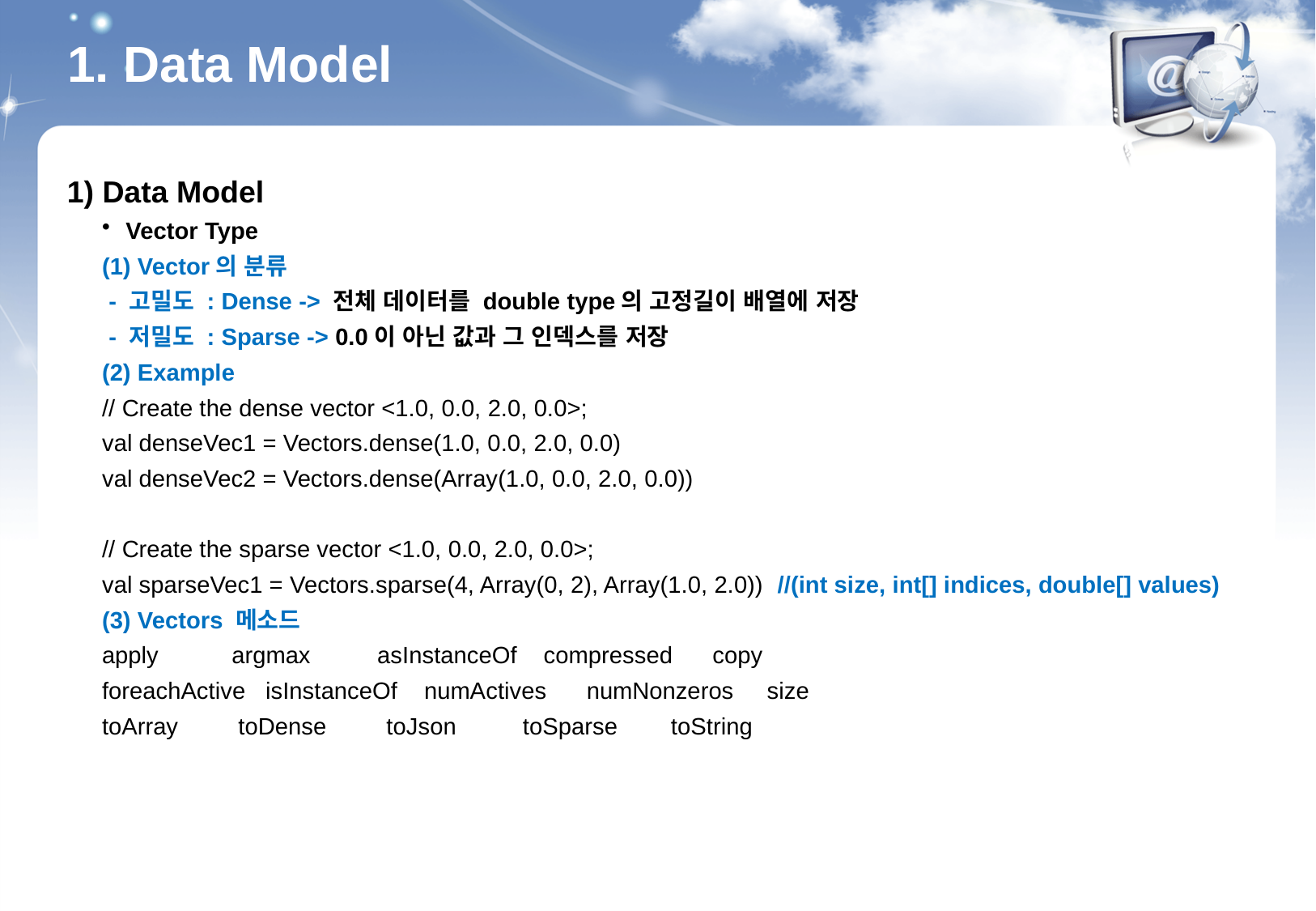

1. Data Model
1) Data Model
Vector Type
(1) Vector의 분류
 - 고밀도 : Dense -> 전체 데이터를 double type의 고정길이 배열에 저장
 - 저밀도 : Sparse -> 0.0이 아닌 값과 그 인덱스를 저장
(2) Example
// Create the dense vector <1.0, 0.0, 2.0, 0.0>;
val denseVec1 = Vectors.dense(1.0, 0.0, 2.0, 0.0)
val denseVec2 = Vectors.dense(Array(1.0, 0.0, 2.0, 0.0))

// Create the sparse vector <1.0, 0.0, 2.0, 0.0>;
val sparseVec1 = Vectors.sparse(4, Array(0, 2), Array(1.0, 2.0))  //(int size, int[] indices, double[] values)
(3) Vectors 메소드
apply           argmax          asInstanceOf    compressed      copy
foreachActive   isInstanceOf    numActives      numNonzeros     size
toArray         toDense         toJson          toSparse        toString